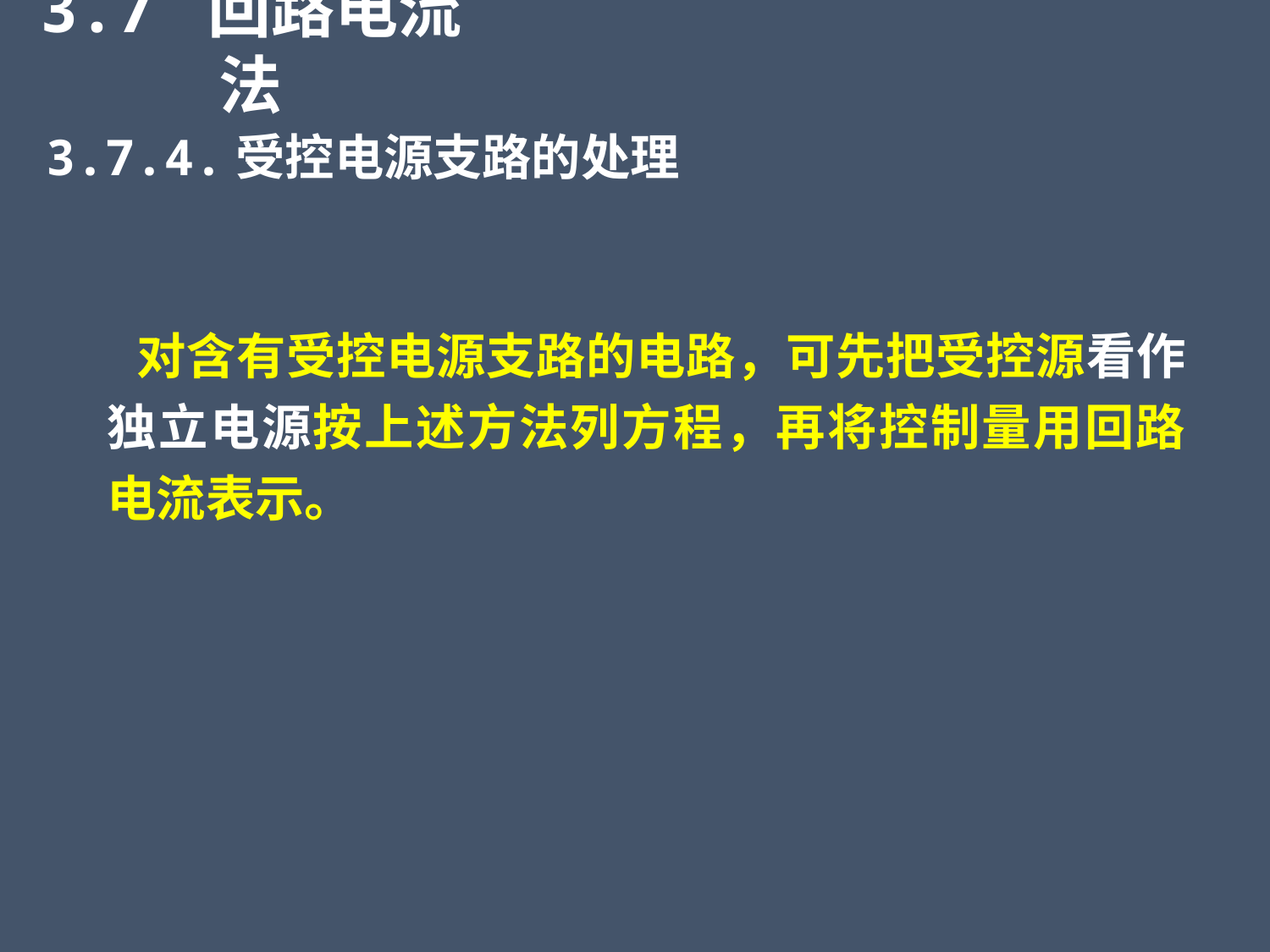

3.7 回路电流法
3.7.4.受控电源支路的处理
       对含有受控电源支路的电路，可先把受控源看作独立电源按上述方法列方程，再将控制量用回路电流表示。